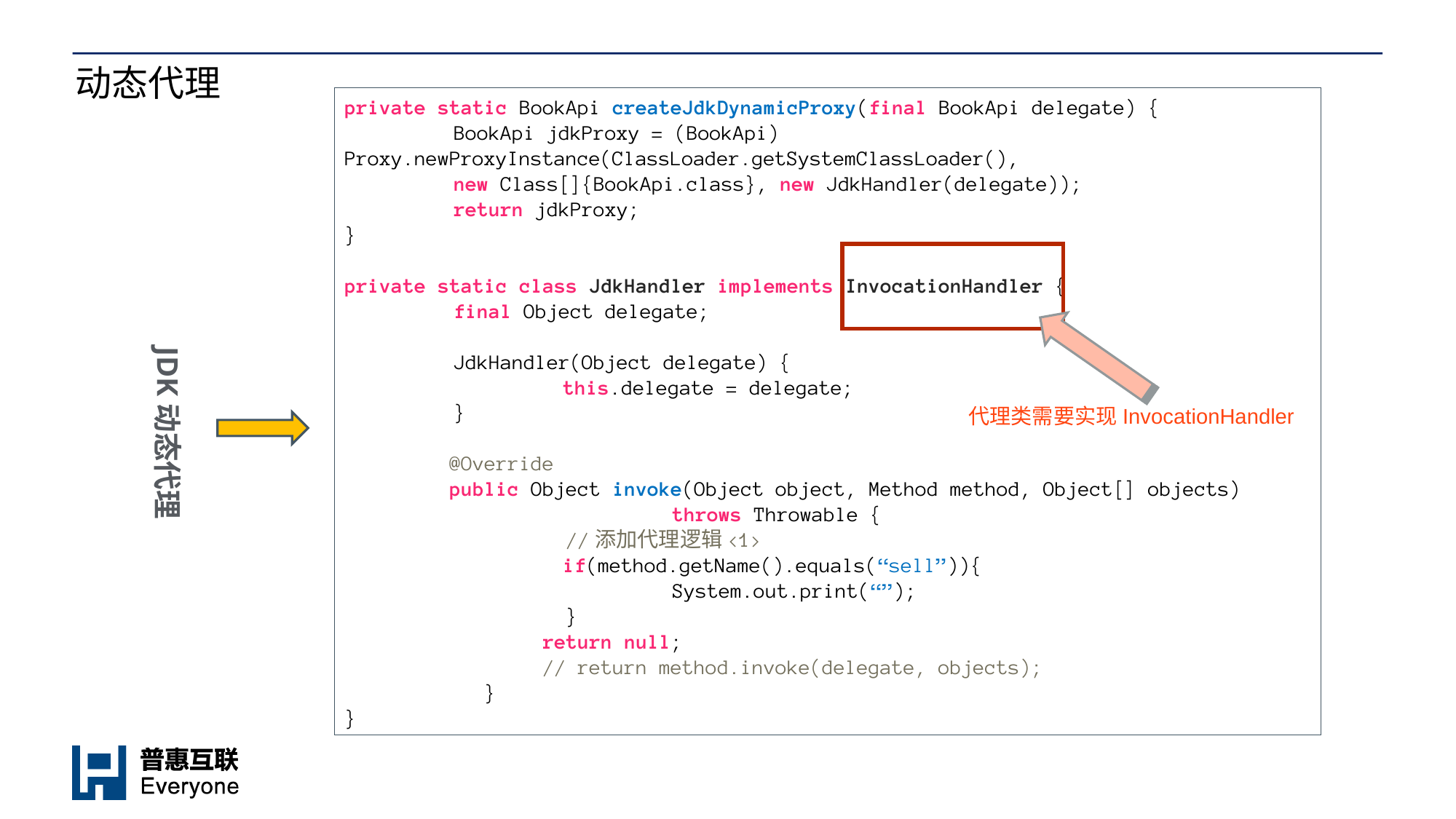

# 动态代理
private static BookApi createJdkDynamicProxy(final BookApi delegate) {
	BookApi jdkProxy = (BookApi) 	Proxy.newProxyInstance(ClassLoader.getSystemClassLoader(),
	new Class[]{BookApi.class}, new JdkHandler(delegate));
	return jdkProxy;
}
private static class JdkHandler implements InvocationHandler {
	final Object delegate;
        	JdkHandler(Object delegate) {
         		this.delegate = delegate;
	}
         @Override
         public Object invoke(Object object, Method method, Object[] objects) 			throws Throwable {
                   //添加代理逻辑<1>
		if(method.getName().equals(“sell”)){
			System.out.print(“”);
                   }
                 return null;
                 // return method.invoke(delegate, objects);
            }
}

JDK动态代理

代理类需要实现InvocationHandler